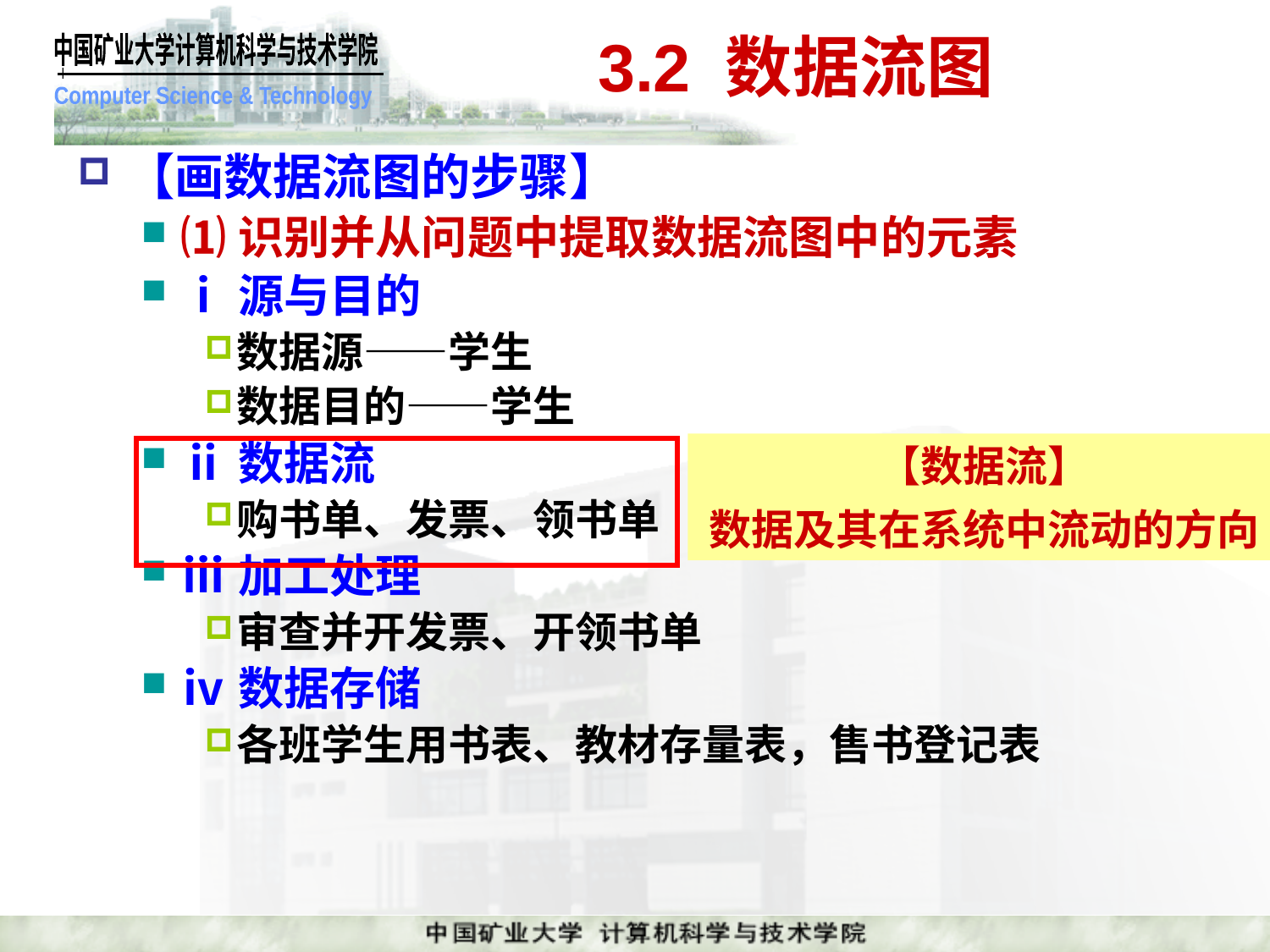

# 3.2 数据流图
【画数据流图的步骤】
⑴识别并从问题中提取数据流图中的元素
ⅰ源与目的
数据源——学生
数据目的——学生
ⅱ数据流
购书单、发票、领书单
ⅲ加工处理
审查并开发票、开领书单
ⅳ数据存储
各班学生用书表、教材存量表，售书登记表
【数据流】
数据及其在系统中流动的方向

14